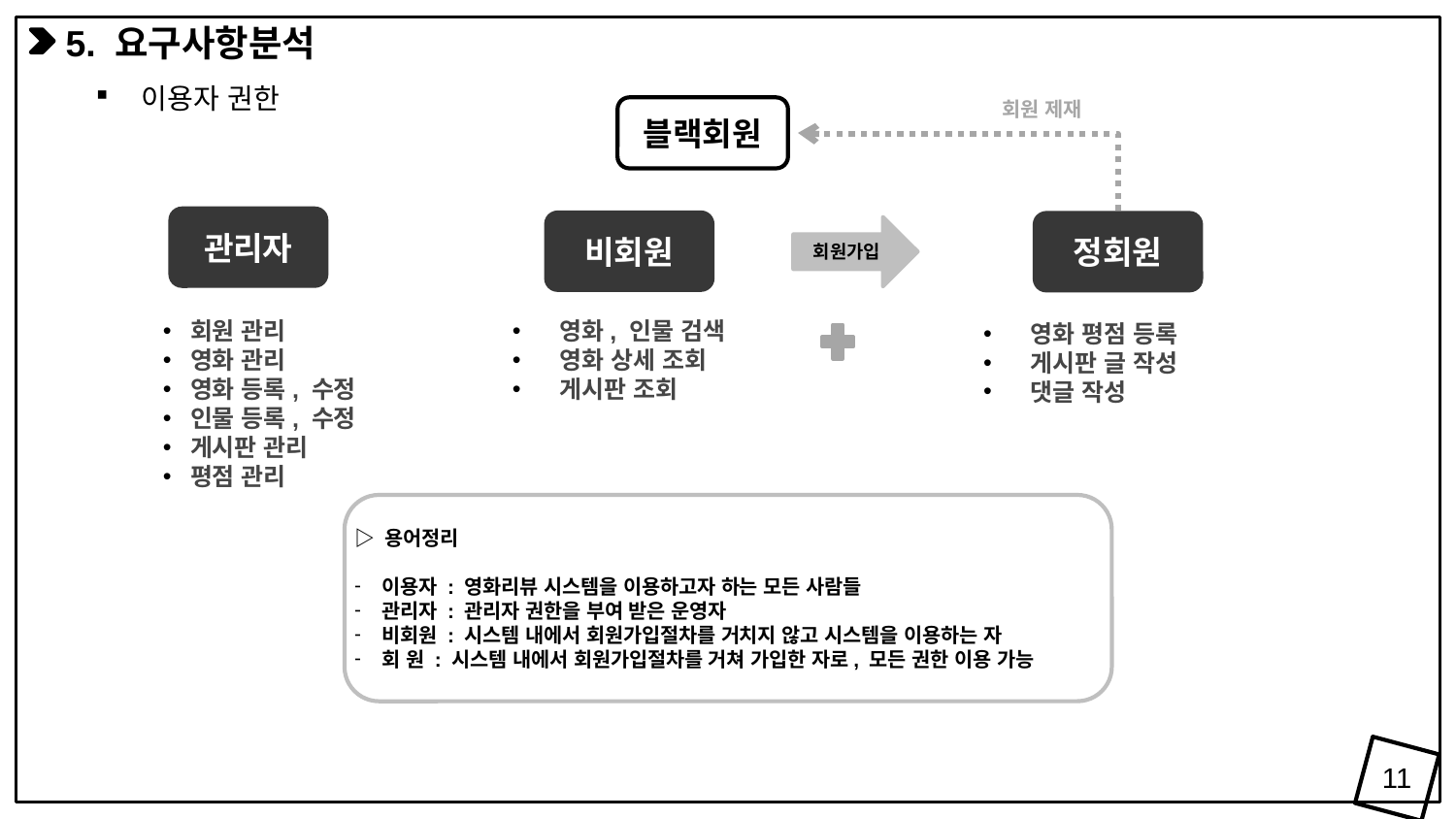

5. 요구사항분석

이용자 권한
회원 제재
블랙회원
관리자
비회원
정회원
회원가입
회원 관리
영화 관리
영화 등록, 수정
인물 등록, 수정
게시판 관리
평점 관리
 영화, 인물 검색
 영화 상세 조회
 게시판 조회
 영화 평점 등록
 게시판 글 작성
 댓글 작성

▷ 용어정리

이용자 : 영화리뷰 시스템을 이용하고자 하는 모든 사람들
관리자 : 관리자 권한을 부여 받은 운영자
비회원 : 시스템 내에서 회원가입절차를 거치지 않고 시스템을 이용하는 자
회 원 : 시스템 내에서 회원가입절차를 거쳐 가입한 자로, 모든 권한 이용 가능

11